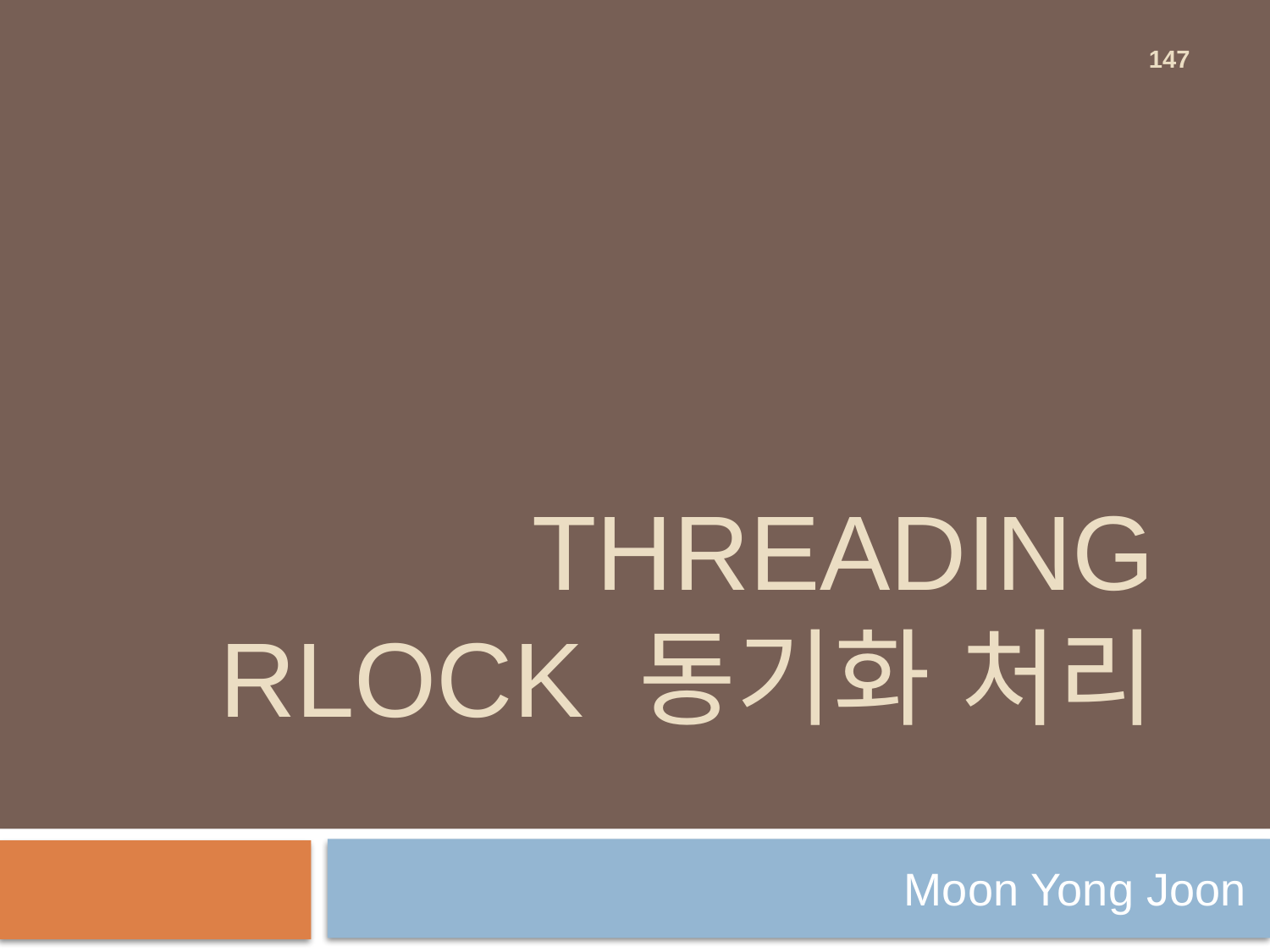

147
# Threading RLock 동기화 처리
Moon Yong Joon